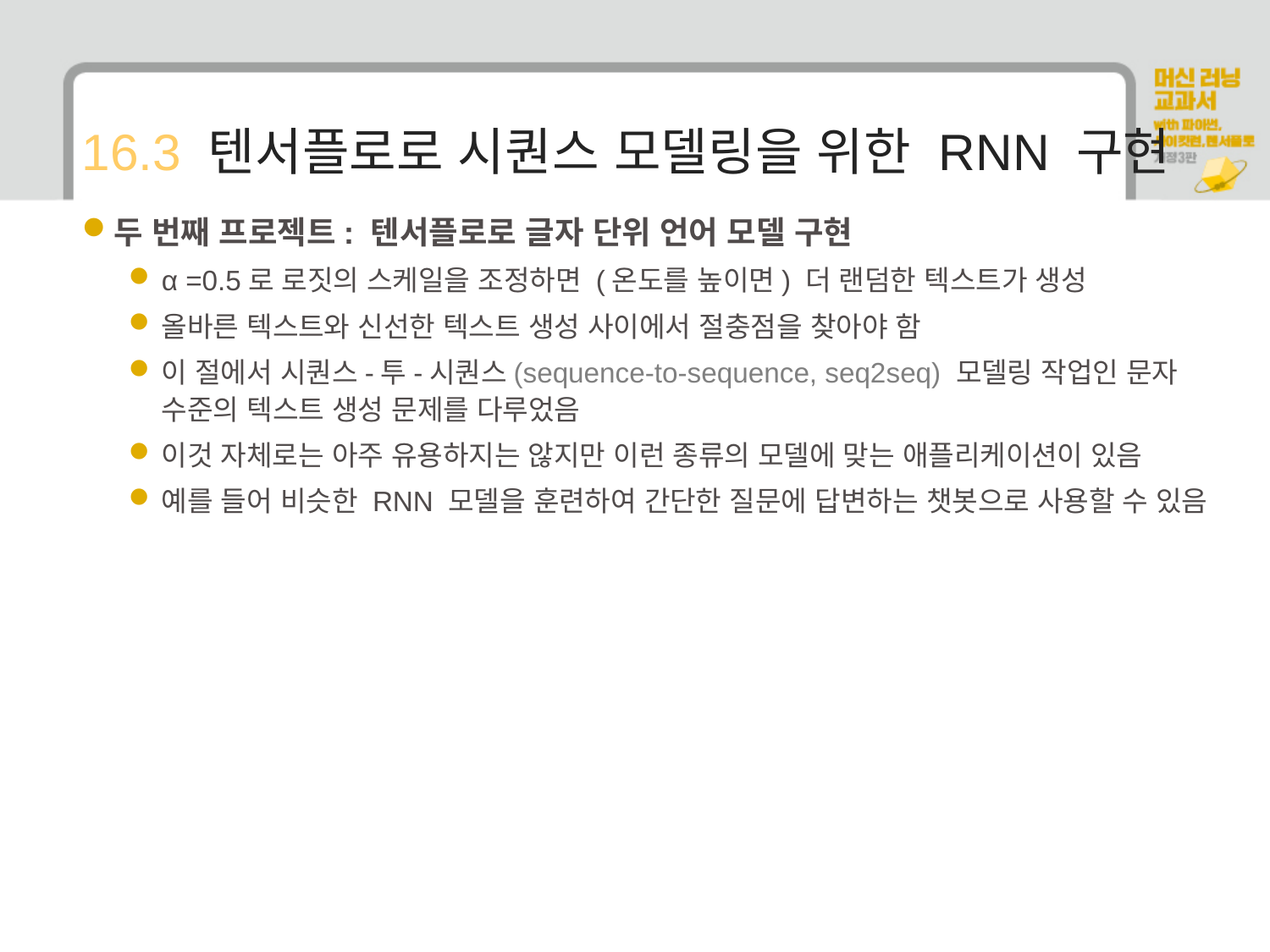

# 16.3 텐서플로로 시퀀스 모델링을 위한 RNN 구현
두 번째 프로젝트: 텐서플로로 글자 단위 언어 모델 구현
α =0.5로 로짓의 스케일을 조정하면 (온도를 높이면) 더 랜덤한 텍스트가 생성
올바른 텍스트와 신선한 텍스트 생성 사이에서 절충점을 찾아야 함
이 절에서 시퀀스-투-시퀀스(sequence-to-sequence, seq2seq) 모델링 작업인 문자 수준의 텍스트 생성 문제를 다루었음
이것 자체로는 아주 유용하지는 않지만 이런 종류의 모델에 맞는 애플리케이션이 있음
예를 들어 비슷한 RNN 모델을 훈련하여 간단한 질문에 답변하는 챗봇으로 사용할 수 있음